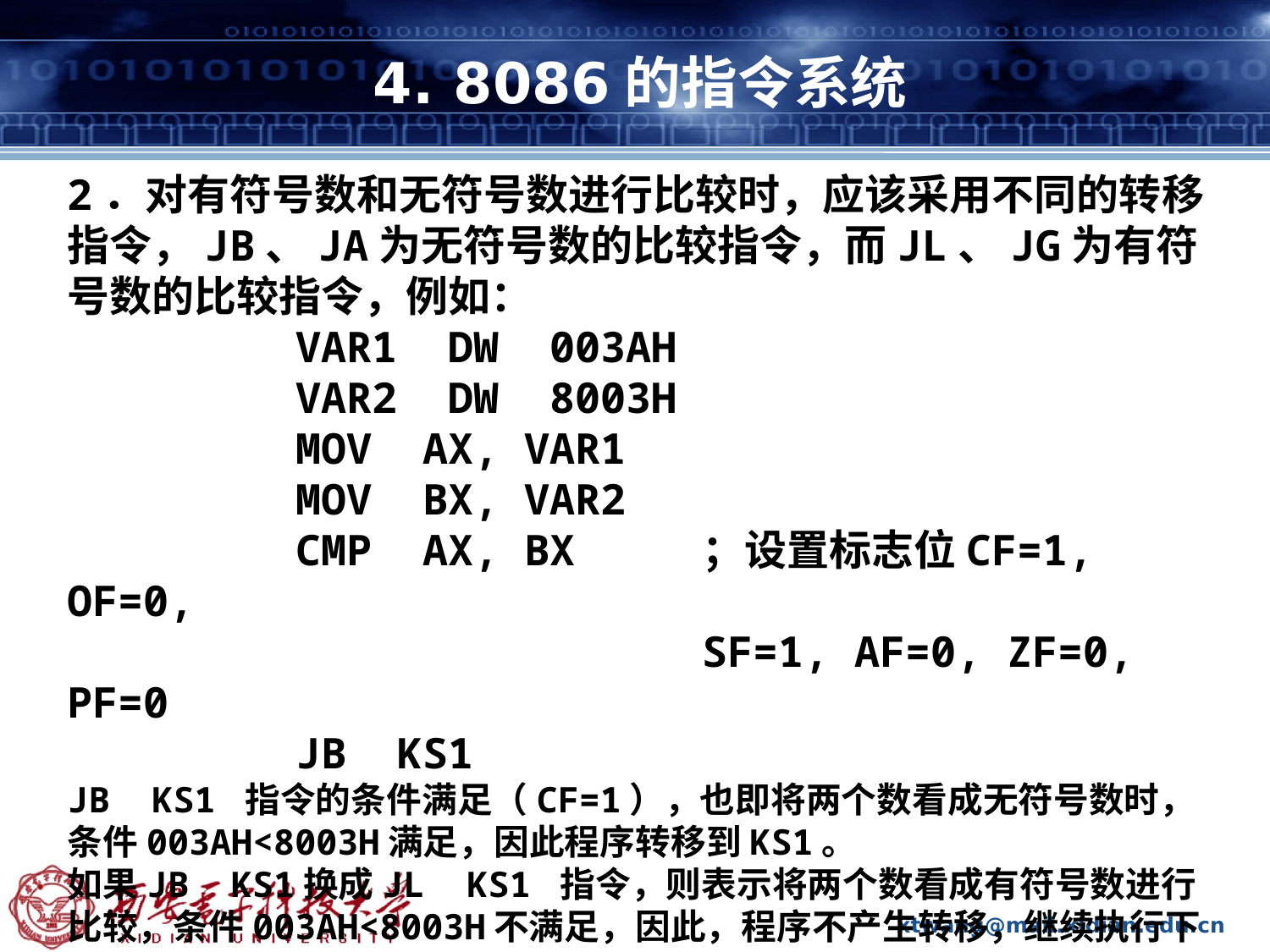

# 4. 8086的指令系统
2．对有符号数和无符号数进行比较时，应该采用不同的转移指令，JB、JA为无符号数的比较指令，而JL、JG为有符号数的比较指令，例如：
         VAR1  DW  003AH
         VAR2  DW  8003H
         MOV  AX, VAR1
         MOV  BX, VAR2
         CMP  AX, BX 	；设置标志位CF=1, OF=0,
                         SF=1, AF=0, ZF=0, PF=0
         JB  KS1
JB  KS1 指令的条件满足（CF=1），也即将两个数看成无符号数时，条件003AH<8003H满足，因此程序转移到KS1。
如果JB  KS1换成JL  KS1 指令，则表示将两个数看成有符号数进行比较，条件003AH<8003H不满足，因此，程序不产生转移，继续执行下一条指令。